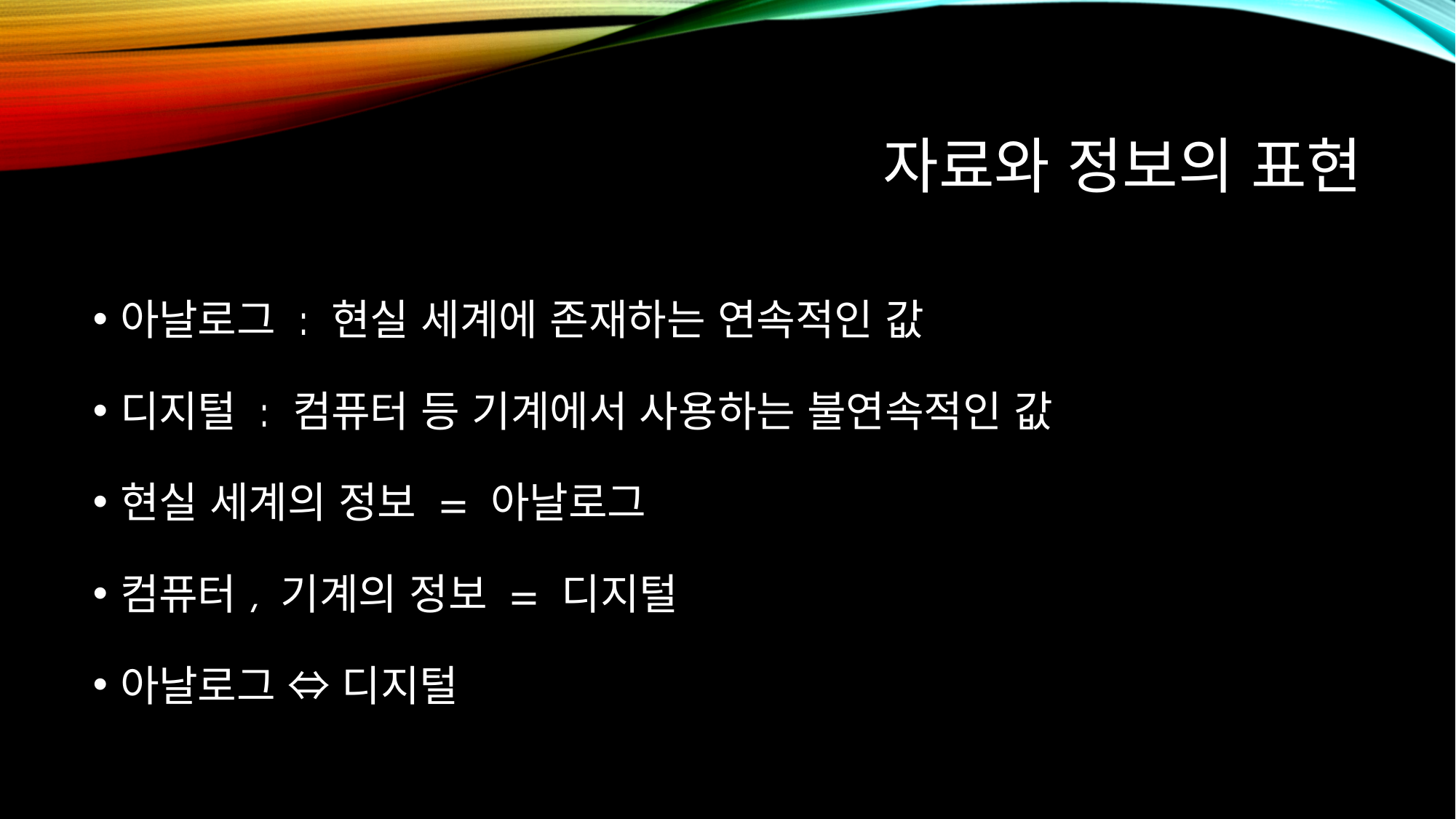

# 자료와 정보의 표현
아날로그 : 현실 세계에 존재하는 연속적인 값
디지털 : 컴퓨터 등 기계에서 사용하는 불연속적인 값
현실 세계의 정보 = 아날로그
컴퓨터, 기계의 정보 = 디지털
아날로그 ⇔ 디지털